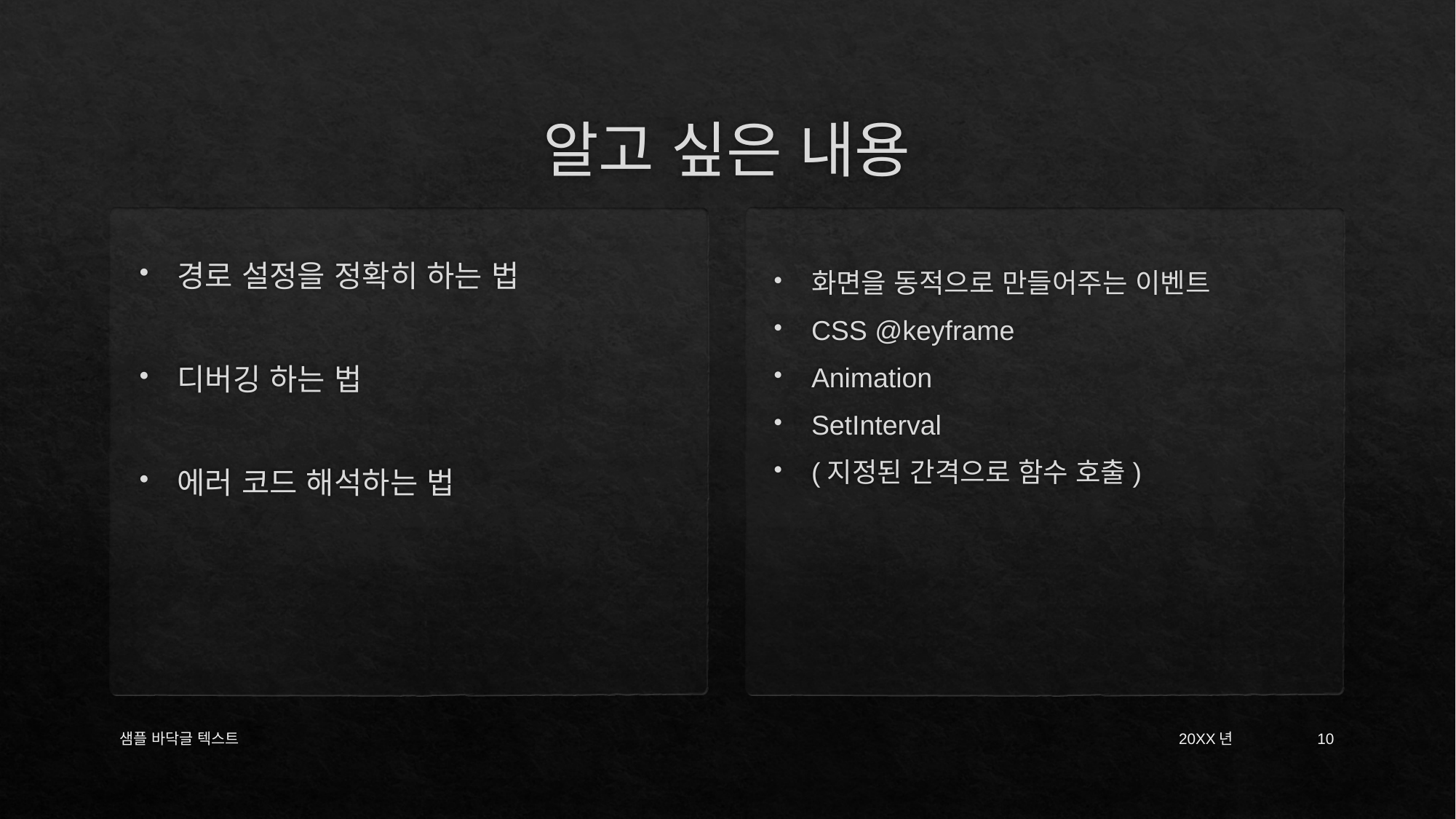

# 알고 싶은 내용

화면을 동적으로 만들어주는 이벤트
CSS @keyframe
Animation
SetInterval
(지정된 간격으로 함수 호출)

경로 설정을 정확히 하는 법

디버깅 하는 법

에러 코드 해석하는 법

샘플 바닥글 텍스트
20XX년
10